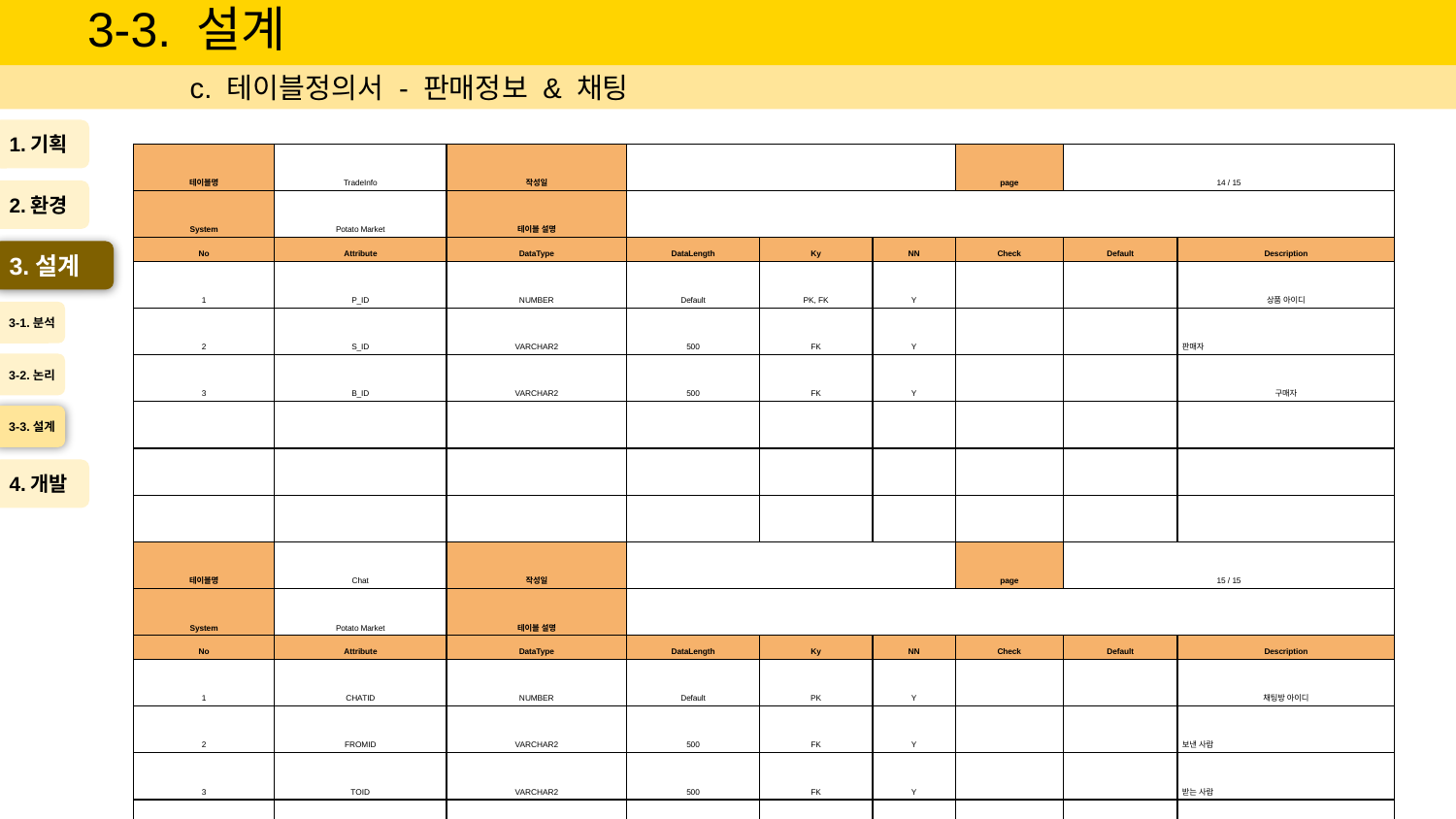

# 3-3. 설계
c. 테이블정의서 - 판매정보 & 채팅
1.기획
| 테이블명 | TradeInfo | 작성일 |  |  |  | page | 14 / 15 |  |
| --- | --- | --- | --- | --- | --- | --- | --- | --- |
| System | Potato Market | 테이블 설명 |  |  |  |  |  |  |
| No | Attribute | DataType | DataLength | Ky | NN | Check | Default | Description |
| 1 | P\_ID | NUMBER | Default | PK, FK | Y |  |  | 상품 아이디 |
| 2 | S\_ID | VARCHAR2 | 500 | FK | Y |  |  | 판매자 |
| 3 | B\_ID | VARCHAR2 | 500 | FK | Y |  |  | 구매자 |
|  |  |  |  |  |  |  |  |  |
|  |  |  |  |  |  |  |  |  |
|  |  |  |  |  |  |  |  |  |
| 테이블명 | Chat | 작성일 |  |  |  | page | 15 / 15 |  |
| System | Potato Market | 테이블 설명 |  |  |  |  |  |  |
| No | Attribute | DataType | DataLength | Ky | NN | Check | Default | Description |
| 1 | CHATID | NUMBER | Default | PK | Y |  |  | 채팅방 아이디 |
| 2 | FROMID | VARCHAR2 | 500 | FK | Y |  |  | 보낸 사람 |
| 3 | TOID | VARCHAR2 | 500 | FK | Y |  |  | 받는 사람 |
| 4 | CHATCONTENT | VARCHAR2 | 4000 |  | N |  |  | 내용 |
| 5 | CHATTIME | TIMESTAMP(6) | 11 |  | N |  |  | 보낸 시간 |
| 6 | CHATREAD | NUMBER | Default |  | N |  |  | 확인 여부 |
2.환경
3.설계
3-1.분석
3-2.논리
3-3.설계
4.개발